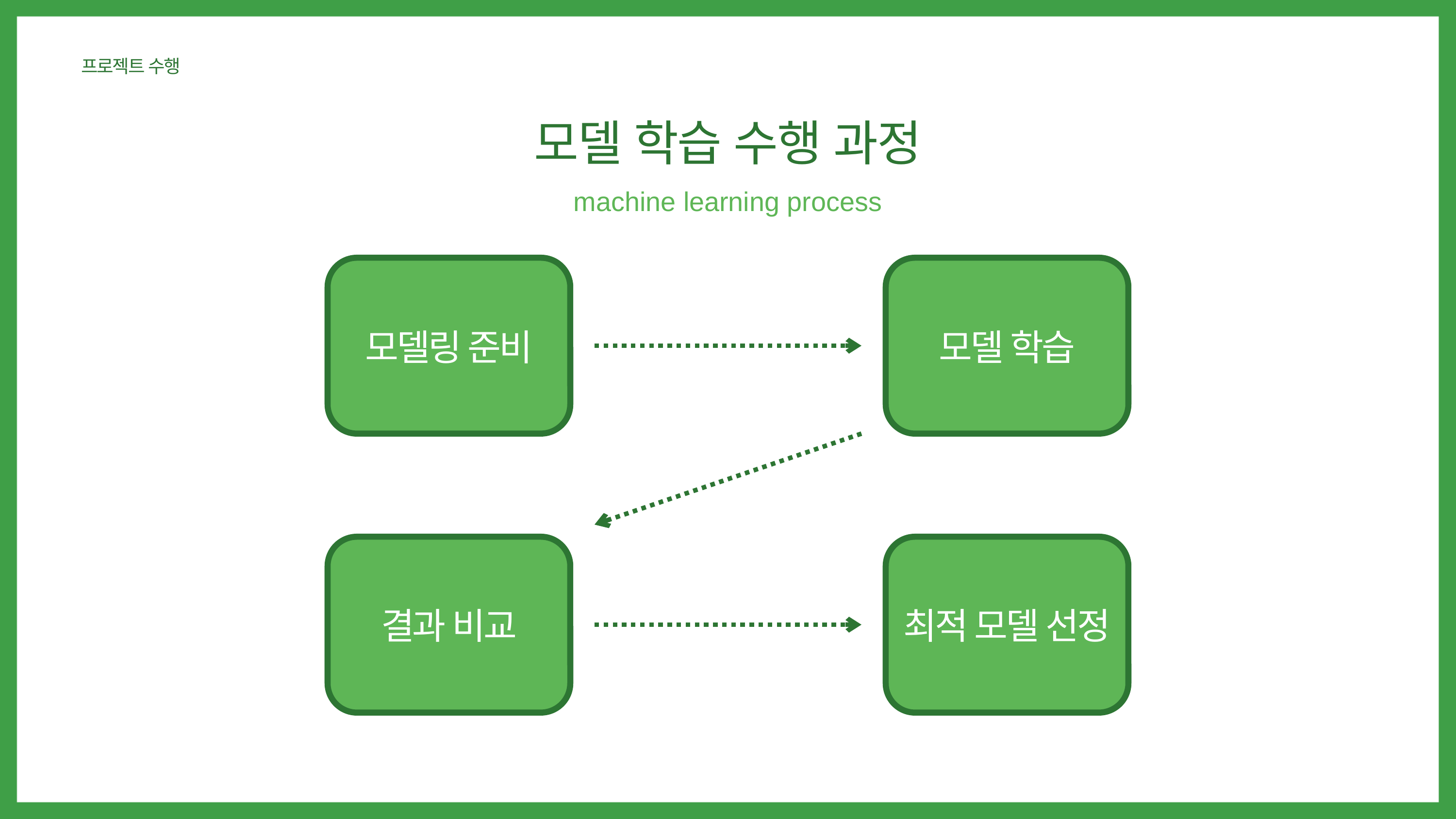

프로젝트 수행
모델 학습 수행 과정
machine learning process

모델링 준비

모델 학습

결과 비교

최적 모델 선정